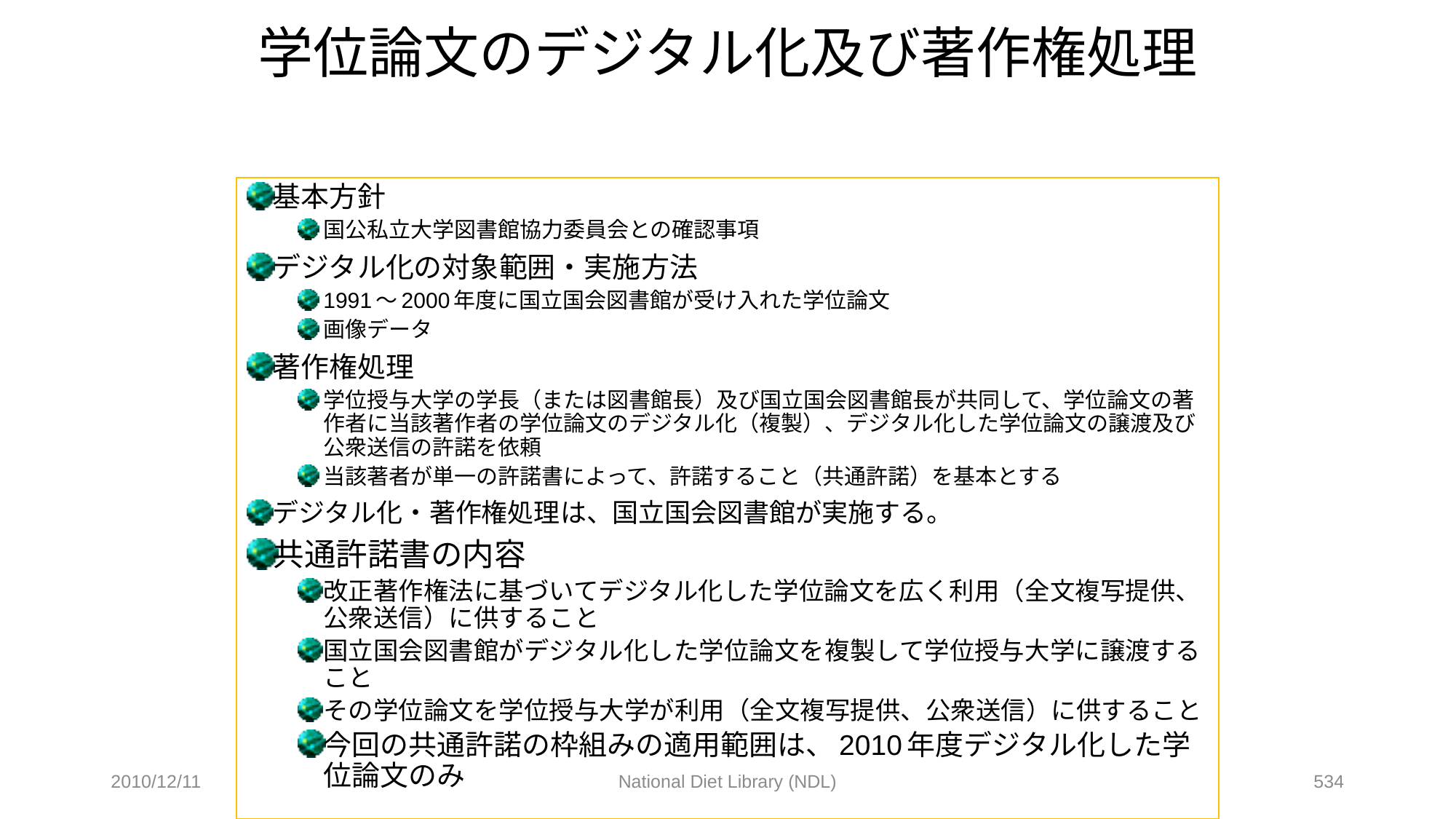

# 学位論文のデジタル化及び著作権処理
基本方針
国公私立大学図書館協力委員会との確認事項
デジタル化の対象範囲・実施方法
1991～2000年度に国立国会図書館が受け入れた学位論文
画像データ
著作権処理
学位授与大学の学長（または図書館長）及び国立国会図書館長が共同して、学位論文の著作者に当該著作者の学位論文のデジタル化（複製）、デジタル化した学位論文の譲渡及び公衆送信の許諾を依頼
当該著者が単一の許諾書によって、許諾すること（共通許諾）を基本とする
デジタル化・著作権処理は、国立国会図書館が実施する。
共通許諾書の内容
改正著作権法に基づいてデジタル化した学位論文を広く利用（全文複写提供、公衆送信）に供すること
国立国会図書館がデジタル化した学位論文を複製して学位授与大学に譲渡すること
その学位論文を学位授与大学が利用（全文複写提供、公衆送信）に供すること
今回の共通許諾の枠組みの適用範囲は、2010年度デジタル化した学位論文のみ

2010/12/11
National Diet Library (NDL)
534